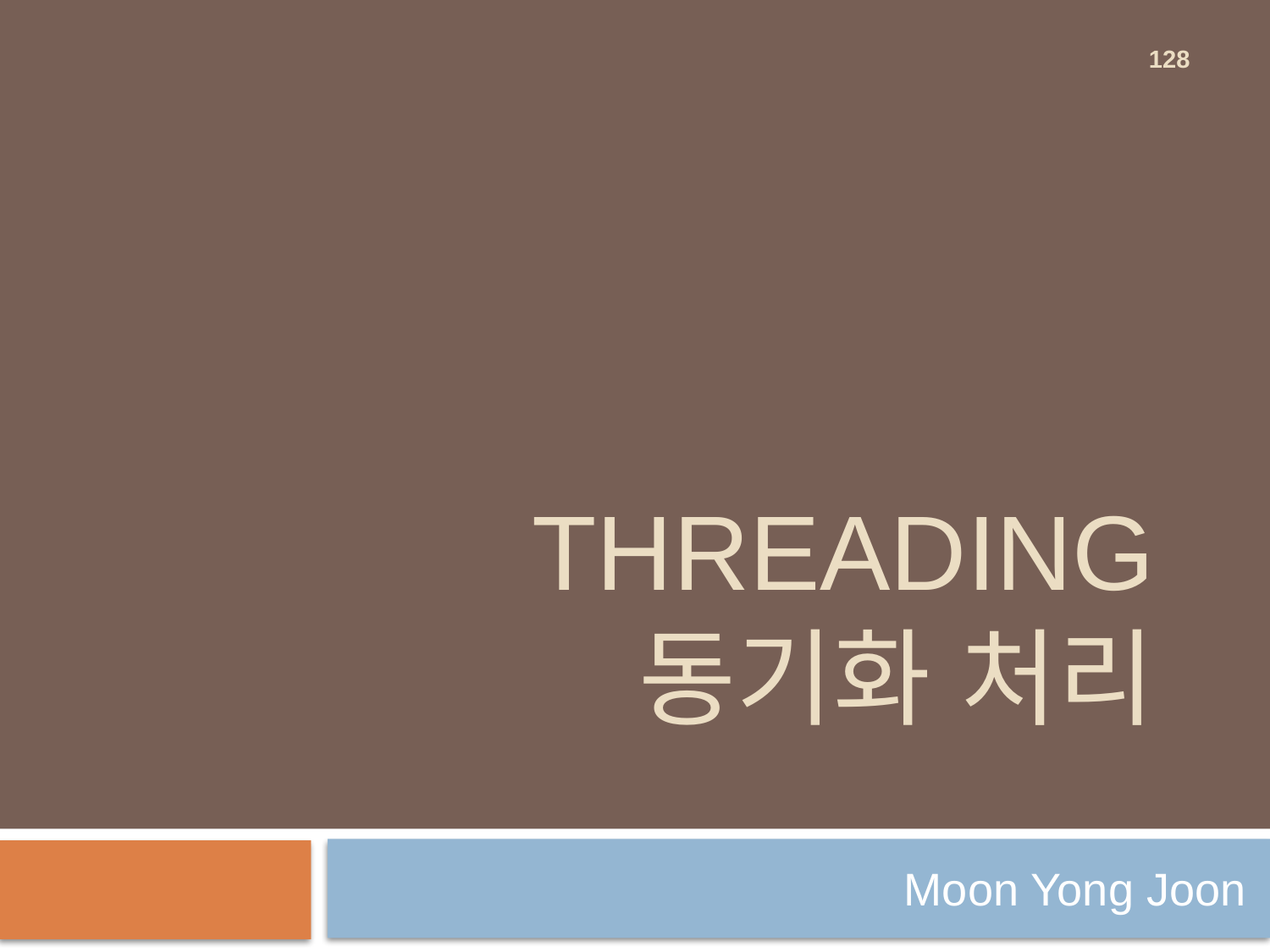

128
# Threading 동기화 처리
Moon Yong Joon